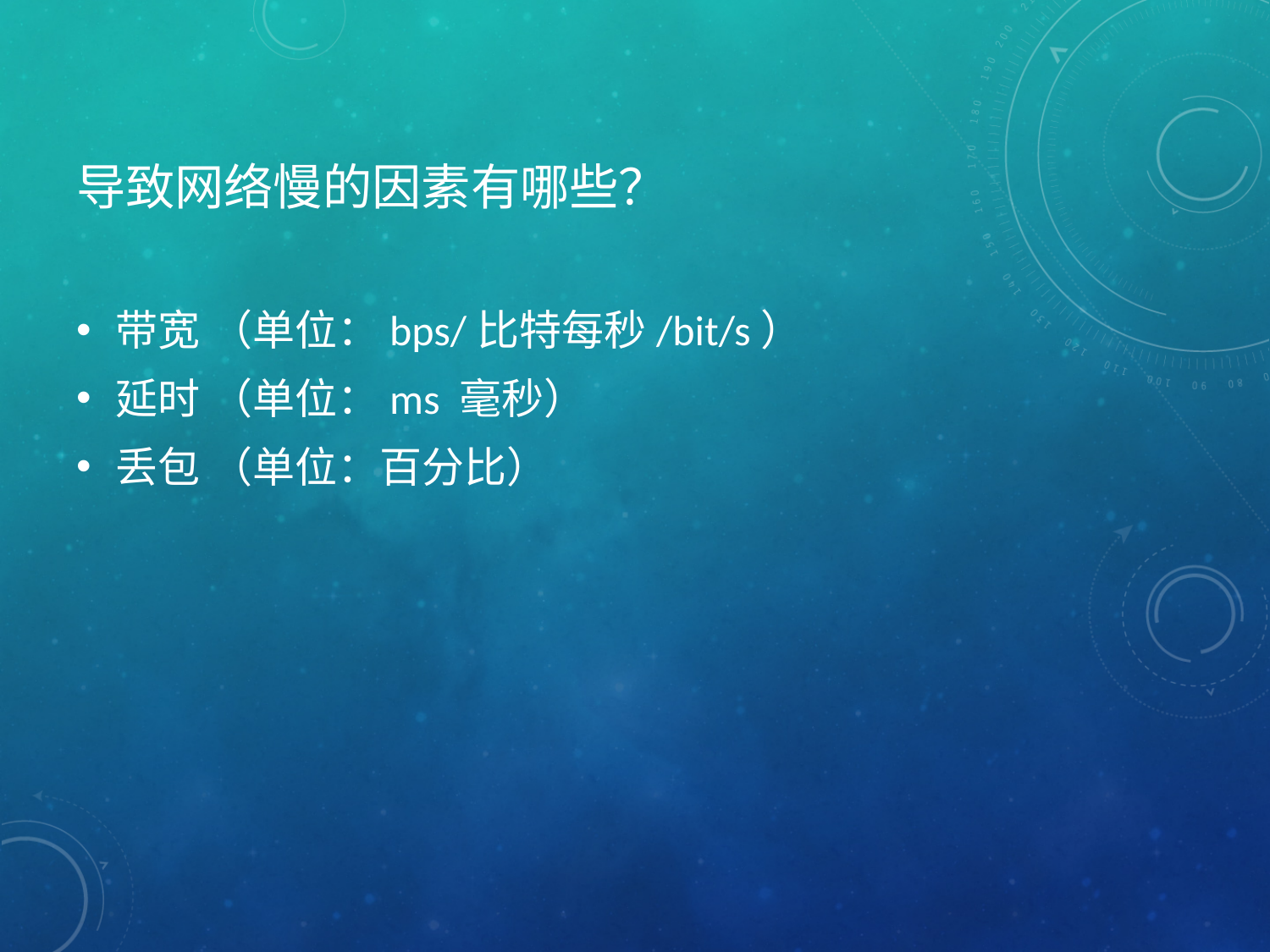

# 导致网络慢的因素有哪些？
带宽 （单位：bps/比特每秒/bit/s）
延时 （单位：ms 毫秒）
丢包 （单位：百分比）